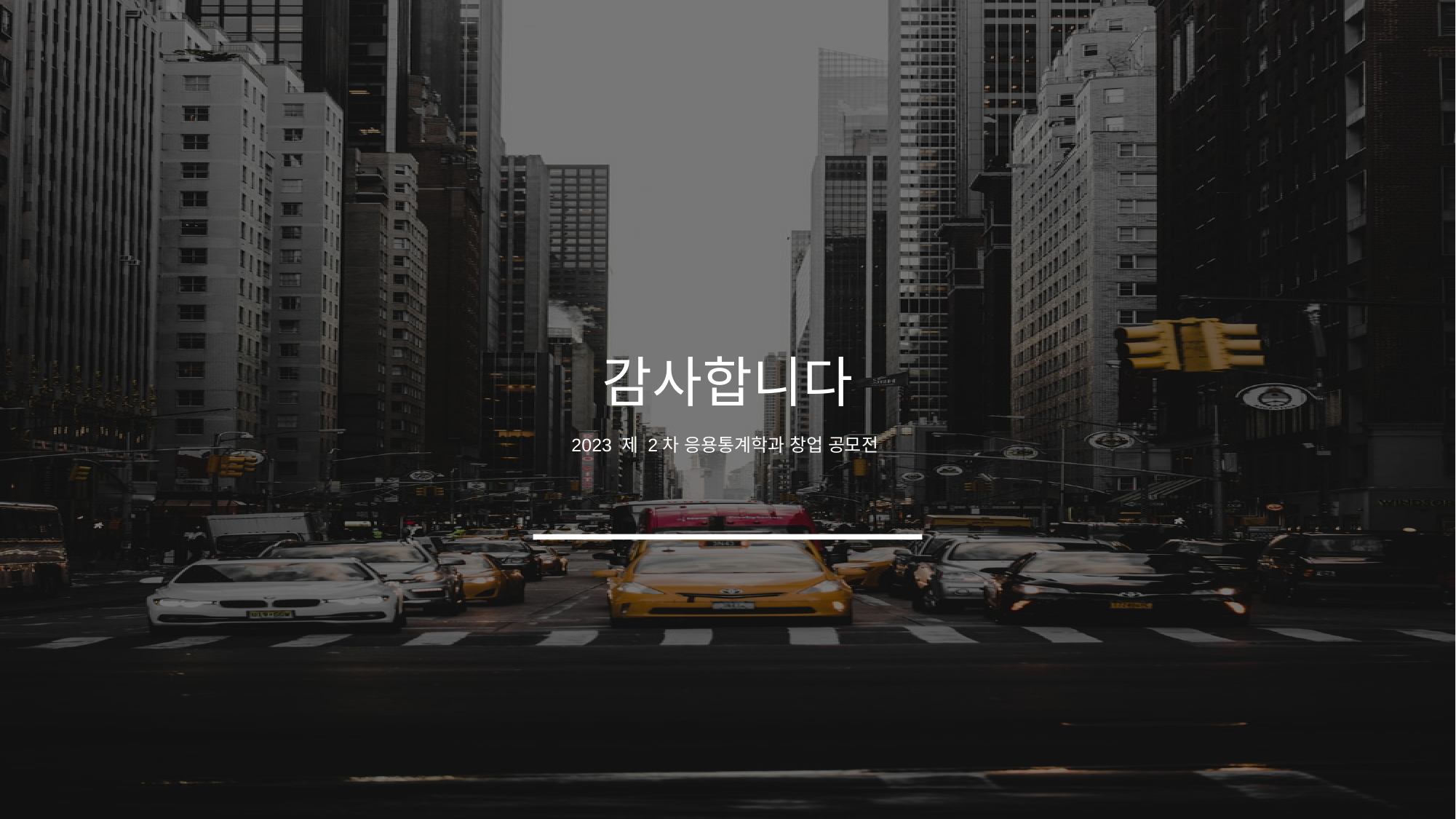

# 감사합니다
2023 제 2차 응용통계학과 창업 공모전